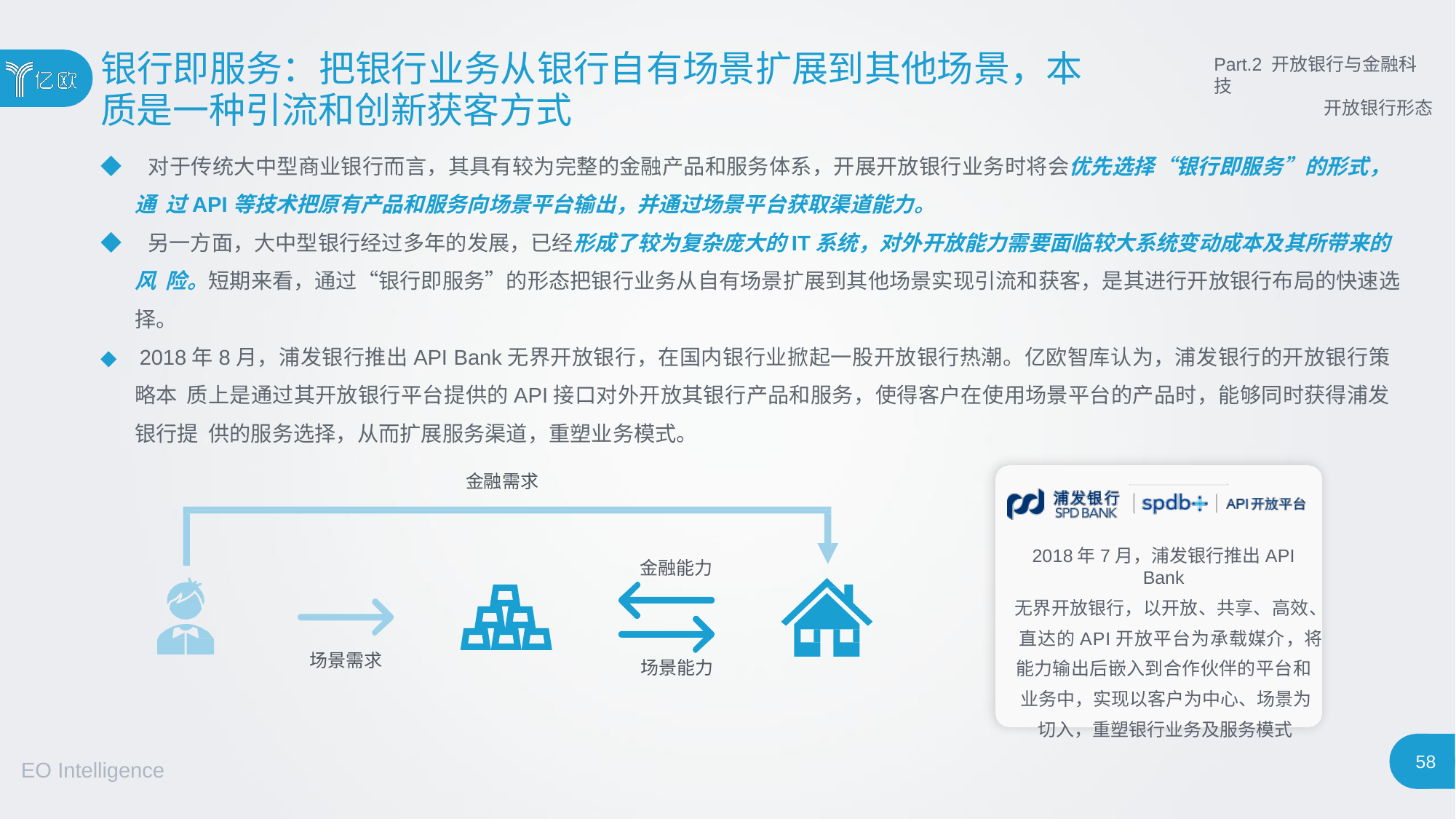

# 银行即服务：把银行业务从银行自有场景扩展到其他场景，本
质是一种引流和创新获客方式
Part.2 开放银行与金融科技
开放银行形态

◆ 对于传统大中型商业银行而言，其具有较为完整的金融产品和服务体系，开展开放银行业务时将会优先选择“银行即服务”的形式，通  过API等技术把原有产品和服务向场景平台输出，并通过场景平台获取渠道能力。
◆ 另一方面，大中型银行经过多年的发展，已经形成了较为复杂庞大的IT系统，对外开放能力需要面临较大系统变动成本及其所带来的风  险。短期来看，通过“银行即服务”的形态把银行业务从自有场景扩展到其他场景实现引流和获客，是其进行开放银行布局的快速选择。
◆ 2018年8月，浦发银行推出API Bank无界开放银行，在国内银行业掀起一股开放银行热潮。亿欧智库认为，浦发银行的开放银行策略本  质上是通过其开放银行平台提供的API接口对外开放其银行产品和服务，使得客户在使用场景平台的产品时，能够同时获得浦发银行提  供的服务选择，从而扩展服务渠道，重塑业务模式。

金融需求

2018年7月，浦发银行推出API Bank
无界开放银行，以开放、共享、高效、  直达的API开放平台为承载媒介，将
能力输出后嵌入到合作伙伴的平台和  业务中，实现以客户为中心、场景为  切入，重塑银行业务及服务模式
金融能力

场景需求
场景能力
58
EO Intelligence